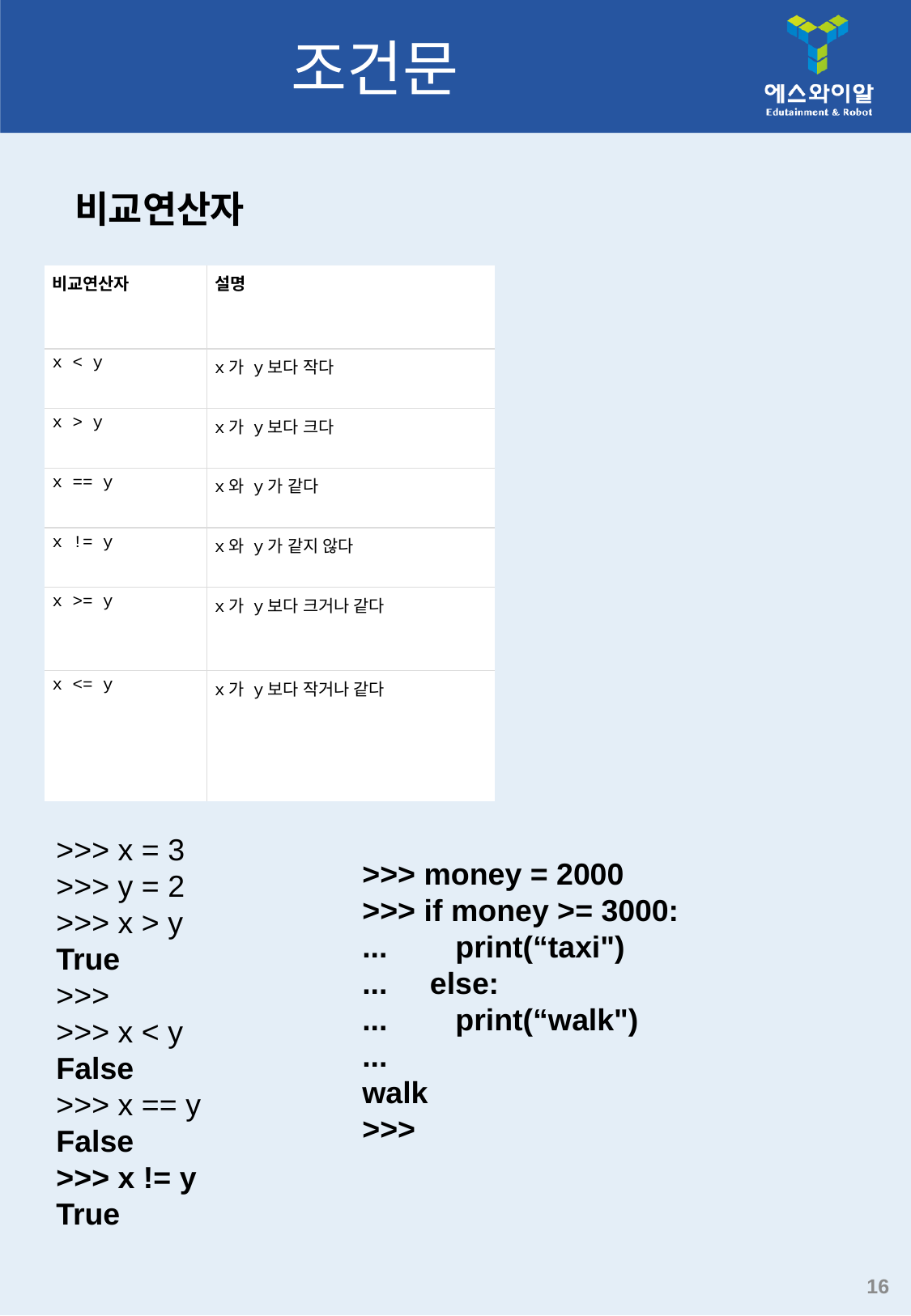

# 조건문
비교연산자
| 비교연산자 | 설명 |
| --- | --- |
| x < y | x가 y보다 작다 |
| x > y | x가 y보다 크다 |
| x == y | x와 y가 같다 |
| x != y | x와 y가 같지 않다 |
| x >= y | x가 y보다 크거나 같다 |
| x <= y | x가 y보다 작거나 같다 |
>>> x = 3
>>> y = 2
>>> x > y
True
>>>
>>> x < y
False
>>> x == y
False
>>> x != y
True

>>> money = 2000
>>> if money >= 3000:
...        print(“taxi")
...     else:
...        print(“walk")
...
walk
>>>

16